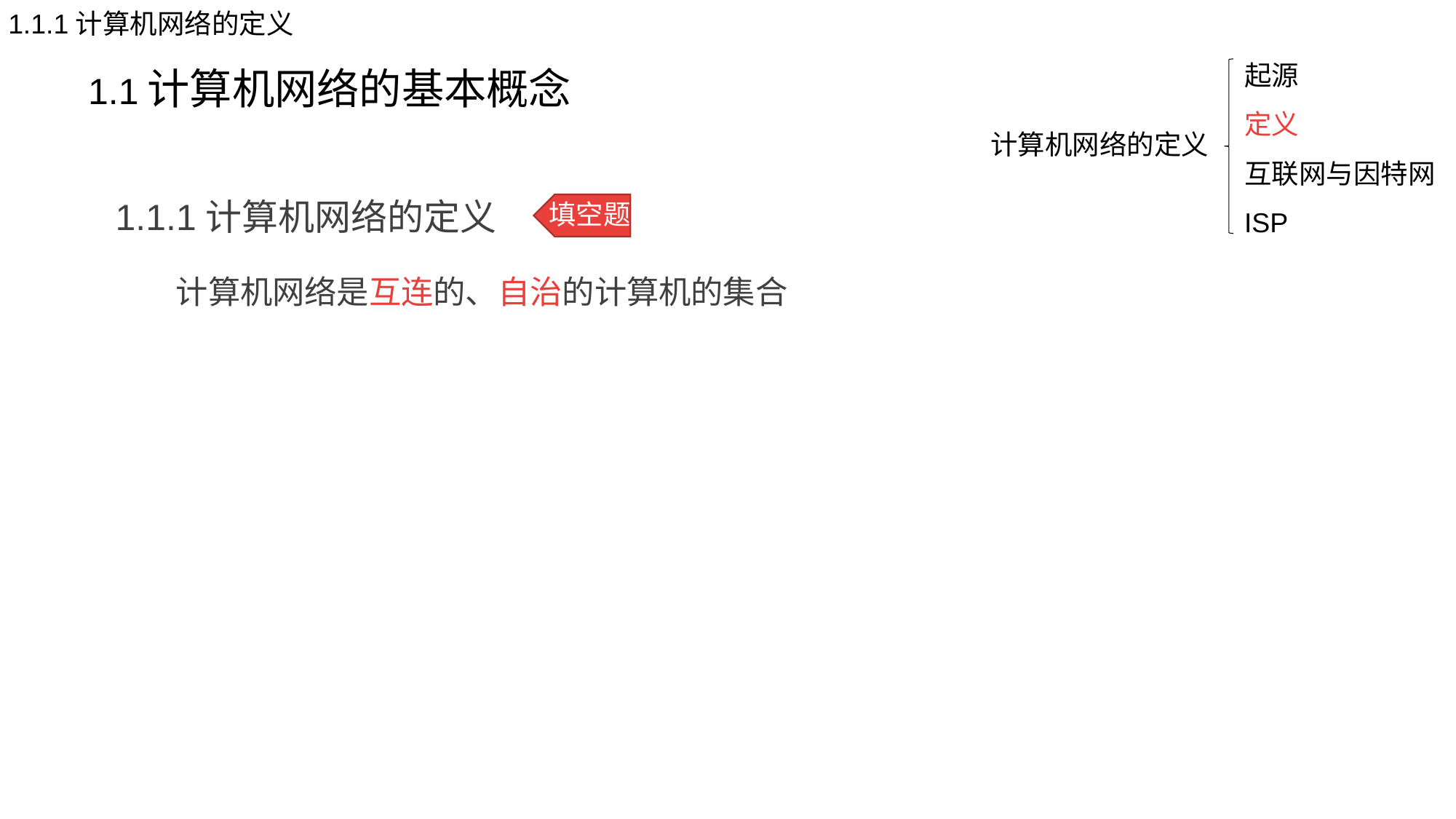

1.1.1计算机网络的定义
# 1.1计算机网络的基本概念
起源
定义
互联网与因特网
ISP

计算机网络的定义
1.1.1计算机网络的定义
           计算机网络是互连的、自治的计算机的集合

填空题